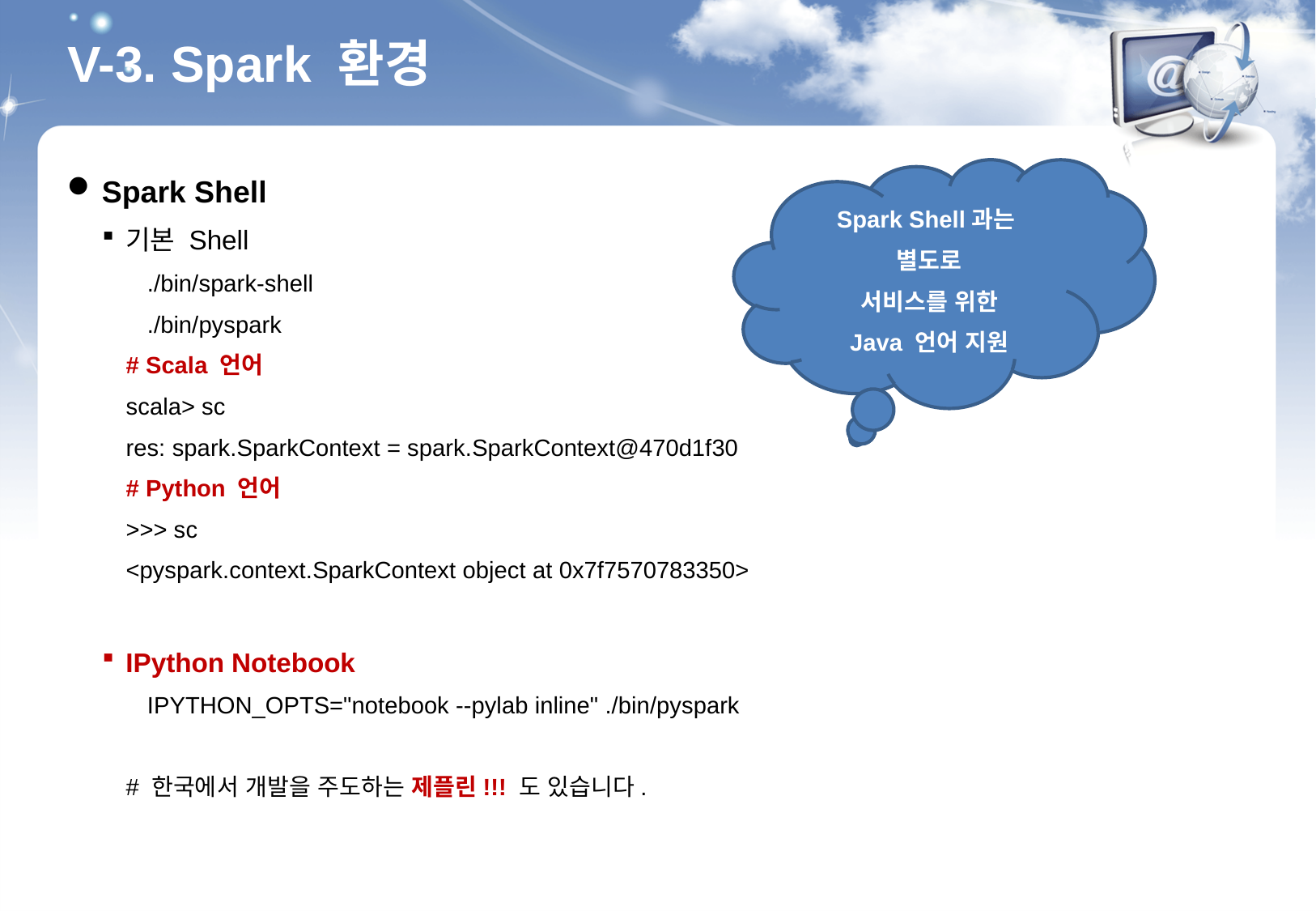

V-3. Spark 환경
Spark Shell
기본 Shell
./bin/spark-shell
./bin/pyspark
# Scala 언어
scala> sc
res: spark.SparkContext = spark.SparkContext@470d1f30
# Python 언어
>>> sc
<pyspark.context.SparkContext object at 0x7f7570783350>

IPython Notebook
IPYTHON_OPTS="notebook --pylab inline" ./bin/pyspark

# 한국에서 개발을 주도하는 제플린!!! 도 있습니다.
Spark Shell과는
별도로
서비스를 위한
Java 언어 지원